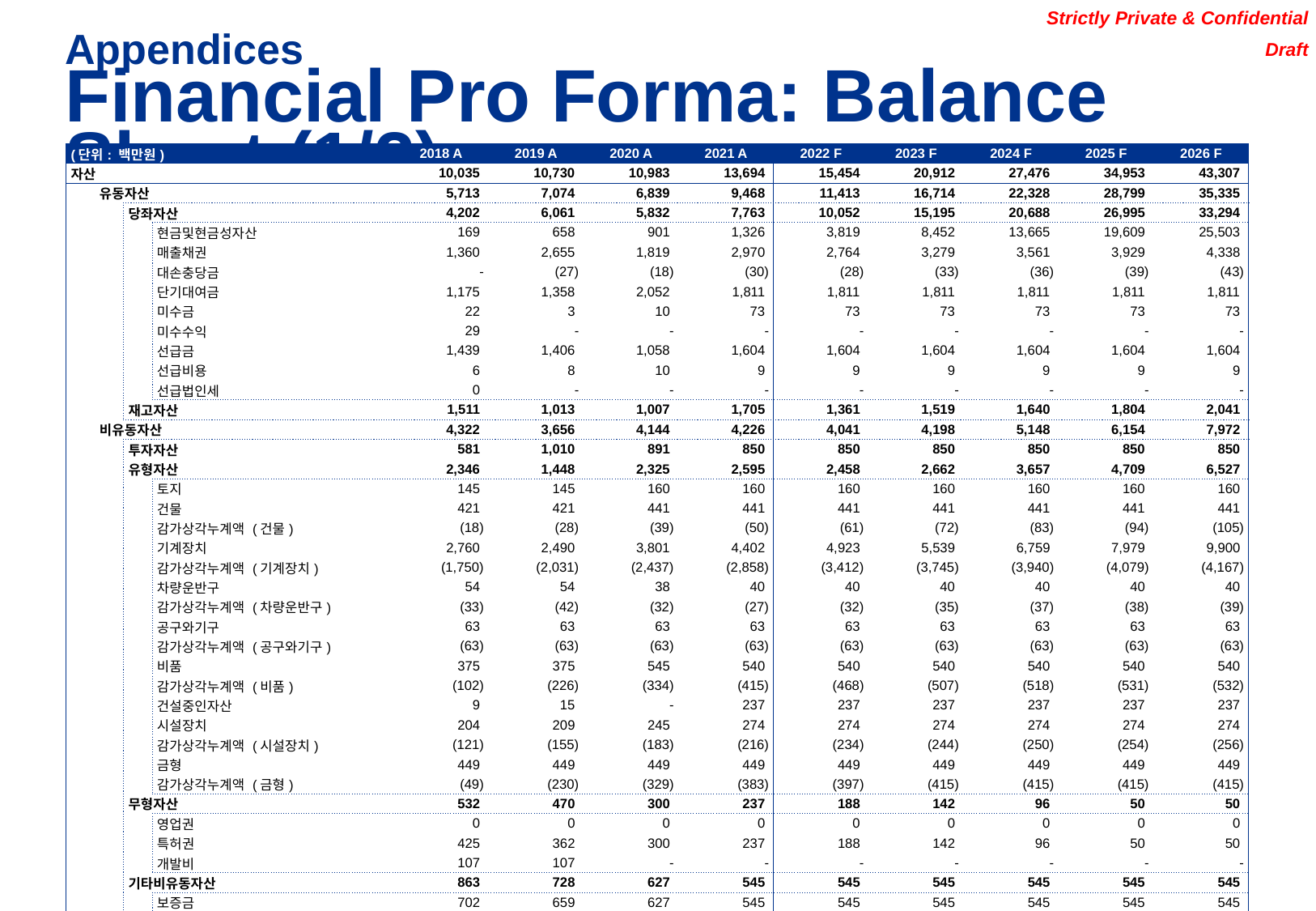

Appendices
Financial Pro Forma: Balance Sheet (1/2)
| (단위: 백만원) |  |  |  | 2018 A | 2019 A | 2020 A | 2021 A | 2022 F | 2023 F | 2024 F | 2025 F | 2026 F |
| --- | --- | --- | --- | --- | --- | --- | --- | --- | --- | --- | --- | --- |
| 자산 |  |  |  | 10,035 | 10,730 | 10,983 | 13,694 | 15,454 | 20,912 | 27,476 | 34,953 | 43,307 |
|  | 유동자산 |  |  | 5,713 | 7,074 | 6,839 | 9,468 | 11,413 | 16,714 | 22,328 | 28,799 | 35,335 |
|  |  | 당좌자산 |  | 4,202 | 6,061 | 5,832 | 7,763 | 10,052 | 15,195 | 20,688 | 26,995 | 33,294 |
|  |  |  | 현금및현금성자산 | 169 | 658 | 901 | 1,326 | 3,819 | 8,452 | 13,665 | 19,609 | 25,503 |
|  |  |  | 매출채권 | 1,360 | 2,655 | 1,819 | 2,970 | 2,764 | 3,279 | 3,561 | 3,929 | 4,338 |
|  |  |  | 대손충당금 | - | (27) | (18) | (30) | (28) | (33) | (36) | (39) | (43) |
|  |  |  | 단기대여금 | 1,175 | 1,358 | 2,052 | 1,811 | 1,811 | 1,811 | 1,811 | 1,811 | 1,811 |
|  |  |  | 미수금 | 22 | 3 | 10 | 73 | 73 | 73 | 73 | 73 | 73 |
|  |  |  | 미수수익 | 29 | - | - | - | - | - | - | - | - |
|  |  |  | 선급금 | 1,439 | 1,406 | 1,058 | 1,604 | 1,604 | 1,604 | 1,604 | 1,604 | 1,604 |
|  |  |  | 선급비용 | 6 | 8 | 10 | 9 | 9 | 9 | 9 | 9 | 9 |
|  |  |  | 선급법인세 | 0 | - | - | - | - | - | - | - | - |
|  |  | 재고자산 |  | 1,511 | 1,013 | 1,007 | 1,705 | 1,361 | 1,519 | 1,640 | 1,804 | 2,041 |
|  | 비유동자산 |  |  | 4,322 | 3,656 | 4,144 | 4,226 | 4,041 | 4,198 | 5,148 | 6,154 | 7,972 |
|  |  | 투자자산 |  | 581 | 1,010 | 891 | 850 | 850 | 850 | 850 | 850 | 850 |
|  |  | 유형자산 |  | 2,346 | 1,448 | 2,325 | 2,595 | 2,458 | 2,662 | 3,657 | 4,709 | 6,527 |
|  |  |  | 토지 | 145 | 145 | 160 | 160 | 160 | 160 | 160 | 160 | 160 |
|  |  |  | 건물 | 421 | 421 | 441 | 441 | 441 | 441 | 441 | 441 | 441 |
|  |  |  | 감가상각누계액 (건물) | (18) | (28) | (39) | (50) | (61) | (72) | (83) | (94) | (105) |
|  |  |  | 기계장치 | 2,760 | 2,490 | 3,801 | 4,402 | 4,923 | 5,539 | 6,759 | 7,979 | 9,900 |
|  |  |  | 감가상각누계액 (기계장치) | (1,750) | (2,031) | (2,437) | (2,858) | (3,412) | (3,745) | (3,940) | (4,079) | (4,167) |
|  |  |  | 차량운반구 | 54 | 54 | 38 | 40 | 40 | 40 | 40 | 40 | 40 |
|  |  |  | 감가상각누계액 (차량운반구) | (33) | (42) | (32) | (27) | (32) | (35) | (37) | (38) | (39) |
|  |  |  | 공구와기구 | 63 | 63 | 63 | 63 | 63 | 63 | 63 | 63 | 63 |
|  |  |  | 감가상각누계액 (공구와기구) | (63) | (63) | (63) | (63) | (63) | (63) | (63) | (63) | (63) |
|  |  |  | 비품 | 375 | 375 | 545 | 540 | 540 | 540 | 540 | 540 | 540 |
|  |  |  | 감가상각누계액 (비품) | (102) | (226) | (334) | (415) | (468) | (507) | (518) | (531) | (532) |
|  |  |  | 건설중인자산 | 9 | 15 | - | 237 | 237 | 237 | 237 | 237 | 237 |
|  |  |  | 시설장치 | 204 | 209 | 245 | 274 | 274 | 274 | 274 | 274 | 274 |
|  |  |  | 감가상각누계액 (시설장치) | (121) | (155) | (183) | (216) | (234) | (244) | (250) | (254) | (256) |
|  |  |  | 금형 | 449 | 449 | 449 | 449 | 449 | 449 | 449 | 449 | 449 |
|  |  |  | 감가상각누계액 (금형) | (49) | (230) | (329) | (383) | (397) | (415) | (415) | (415) | (415) |
|  |  | 무형자산 |  | 532 | 470 | 300 | 237 | 188 | 142 | 96 | 50 | 50 |
|  |  |  | 영업권 | 0 | 0 | 0 | 0 | 0 | 0 | 0 | 0 | 0 |
|  |  |  | 특허권 | 425 | 362 | 300 | 237 | 188 | 142 | 96 | 50 | 50 |
|  |  |  | 개발비 | 107 | 107 | - | - | - | - | - | - | - |
|  |  | 기타비유동자산 |  | 863 | 728 | 627 | 545 | 545 | 545 | 545 | 545 | 545 |
|  |  |  | 보증금 | 702 | 659 | 627 | 545 | 545 | 545 | 545 | 545 | 545 |
|  |  |  | 장기매출채권 | 70 | 69 | - | - | - | - | - | - | - |
|  |  |  | 장기선급금 | 91 | - | - | - | - | - | - | - | - |